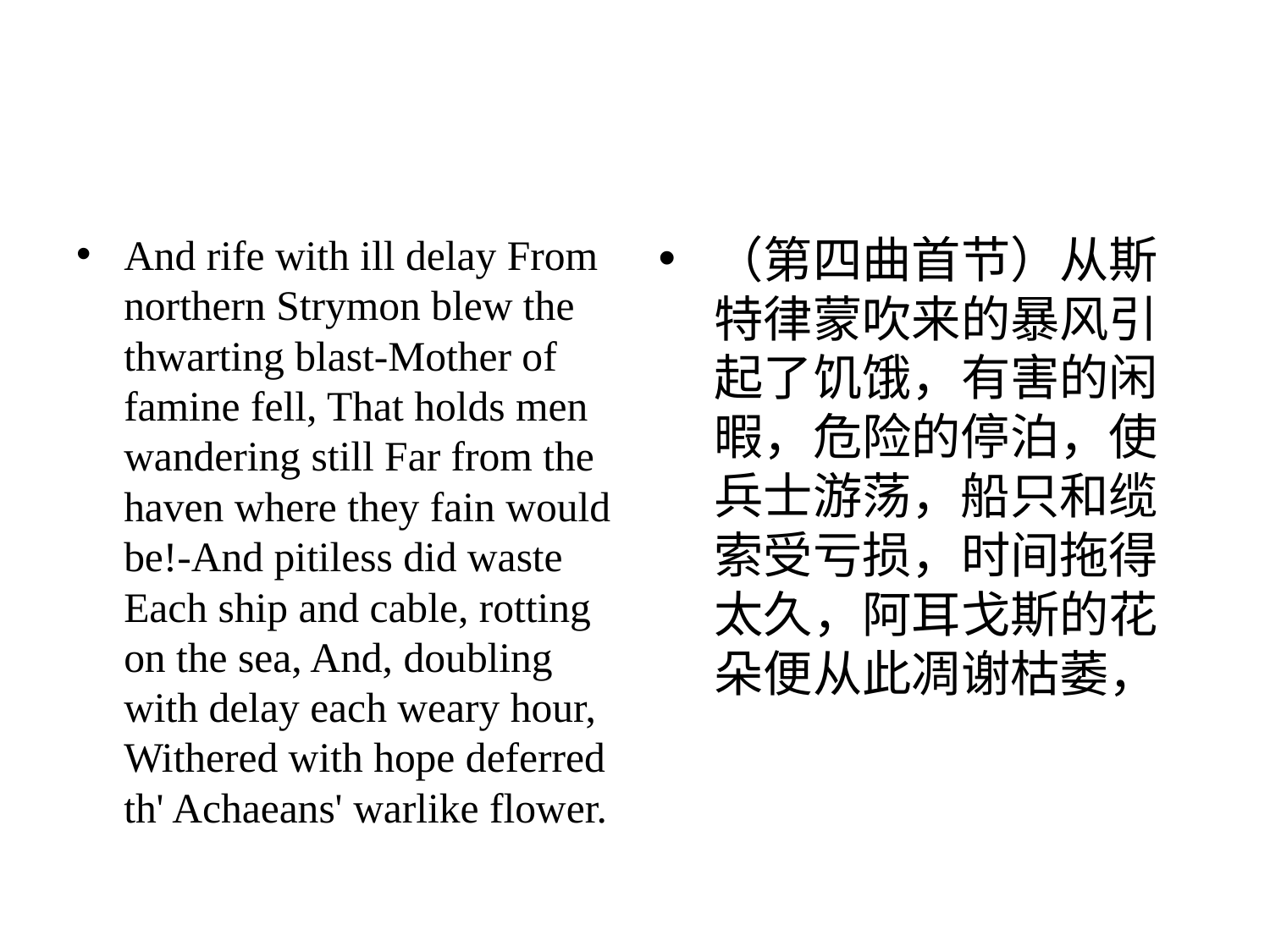

#
And rife with ill delay From northern Strymon blew the thwarting blast-Mother of famine fell, That holds men wandering still Far from the haven where they fain would be!-And pitiless did waste Each ship and cable, rotting on the sea, And, doubling with delay each weary hour, Withered with hope deferred th' Achaeans' warlike flower.
（第四曲首节）从斯特律蒙吹来的暴风引起了饥饿，有害的闲暇，危险的停泊，使兵士游荡，船只和缆索受亏损，时间拖得太久，阿耳戈斯的花朵便从此凋谢枯萎，